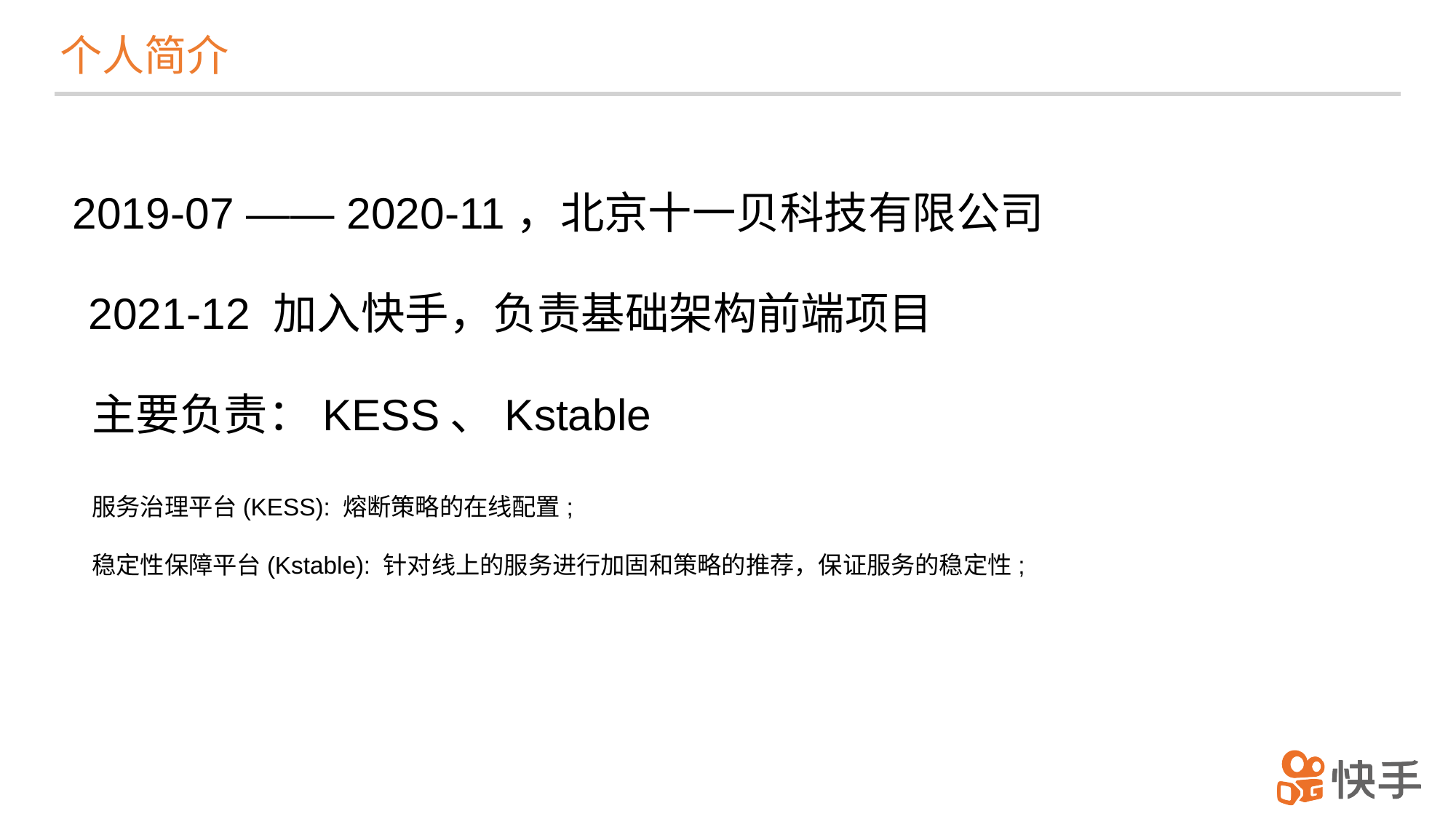

个人简介
2019-07 —— 2020-11，北京十一贝科技有限公司
2021-12 加入快手，负责基础架构前端项目
主要负责：KESS、Kstable

服务治理平台(KESS): 熔断策略的在线配置;

稳定性保障平台(Kstable): 针对线上的服务进行加固和策略的推荐，保证服务的稳定性;